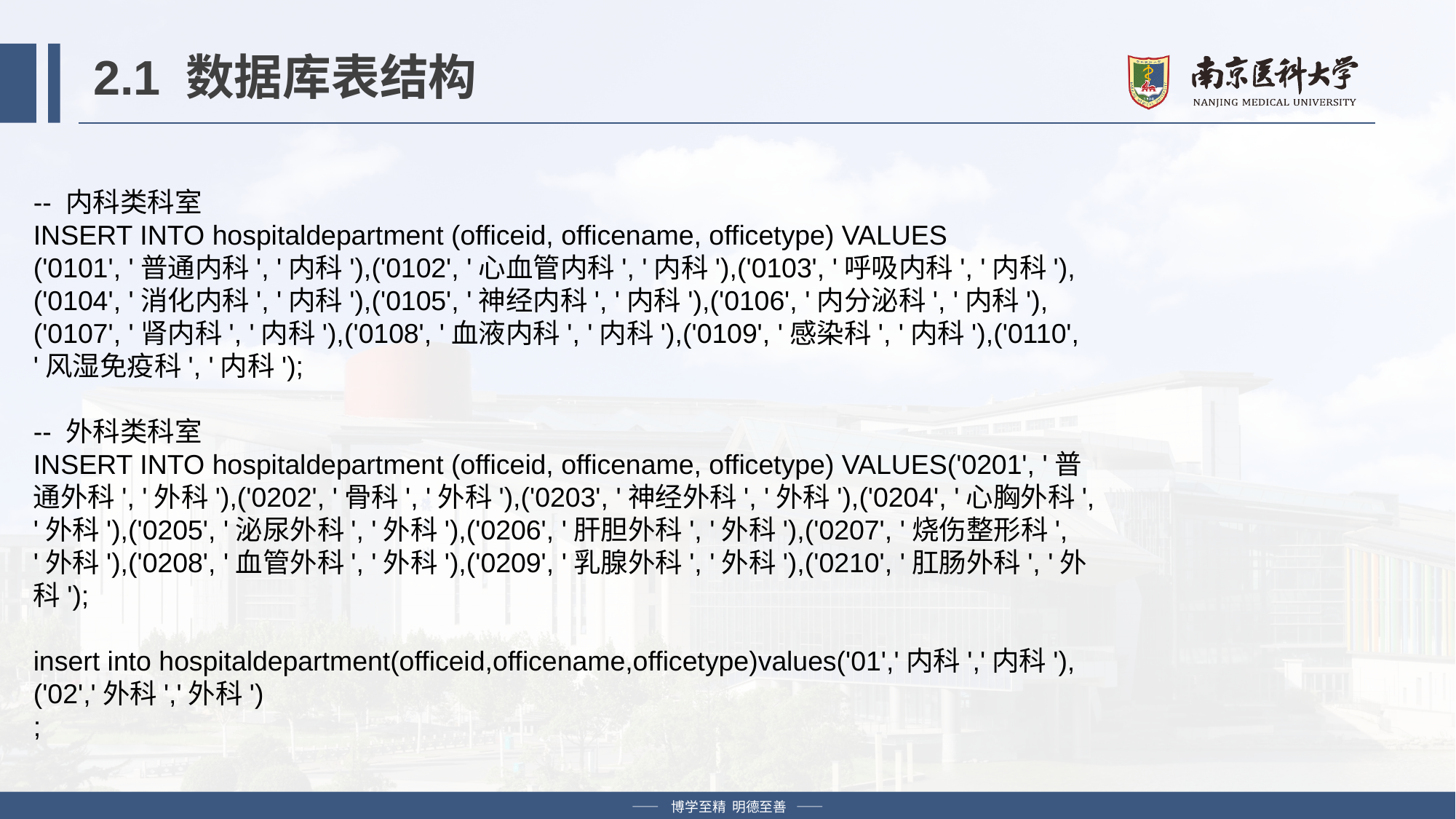

# 2.1 数据库表结构
-- 内科类科室
INSERT INTO hospitaldepartment (officeid, officename, officetype) VALUES
('0101', '普通内科', '内科'),('0102', '心血管内科', '内科'),('0103', '呼吸内科', '内科'),('0104', '消化内科', '内科'),('0105', '神经内科', '内科'),('0106', '内分泌科', '内科'),('0107', '肾内科', '内科'),('0108', '血液内科', '内科'),('0109', '感染科', '内科'),('0110', '风湿免疫科', '内科');
-- 外科类科室
INSERT INTO hospitaldepartment (officeid, officename, officetype) VALUES('0201', '普通外科', '外科'),('0202', '骨科', '外科'),('0203', '神经外科', '外科'),('0204', '心胸外科', '外科'),('0205', '泌尿外科', '外科'),('0206', '肝胆外科', '外科'),('0207', '烧伤整形科', '外科'),('0208', '血管外科', '外科'),('0209', '乳腺外科', '外科'),('0210', '肛肠外科', '外科');
insert into hospitaldepartment(officeid,officename,officetype)values('01','内科','内科'),('02','外科','外科')
;
——   博学至精  明德至善   ——